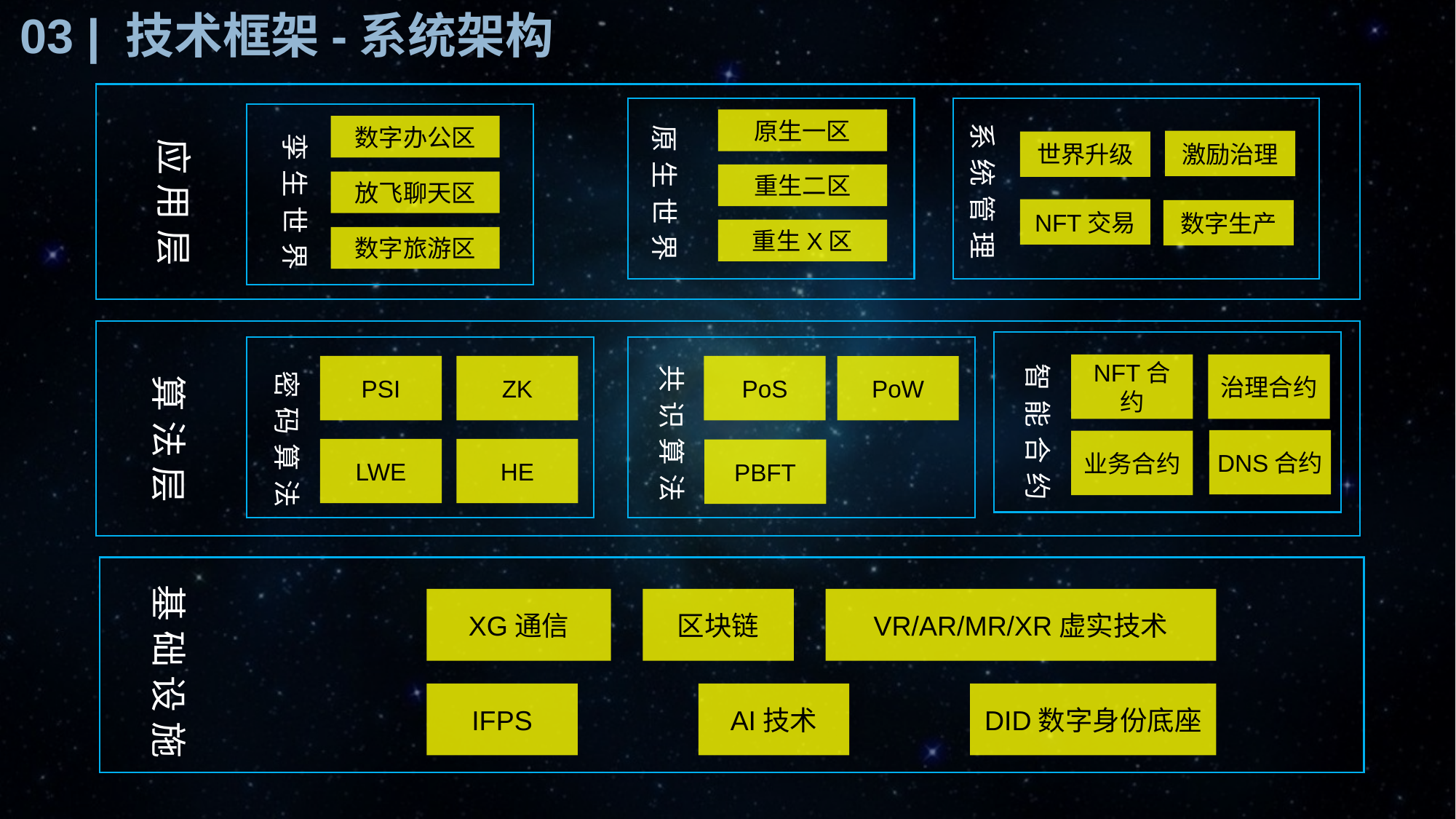

03 | 技术框架-系统架构

原生一区
系统管理
原生世界
数字办公区
孪生世界
应用层
激励治理
世界升级
重生二区
放飞聊天区
NFT交易
数字生产
重生X区
数字旅游区

智能合约
共识算法
NFT合约
治理合约
PoS
PSI
ZK
PoW
密码算法
算法层
DNS合约
业务合约
LWE
HE
PBFT

基础设施
XG通信
区块链
VR/AR/MR/XR虚实技术
IFPS
AI技术
DID数字身份底座